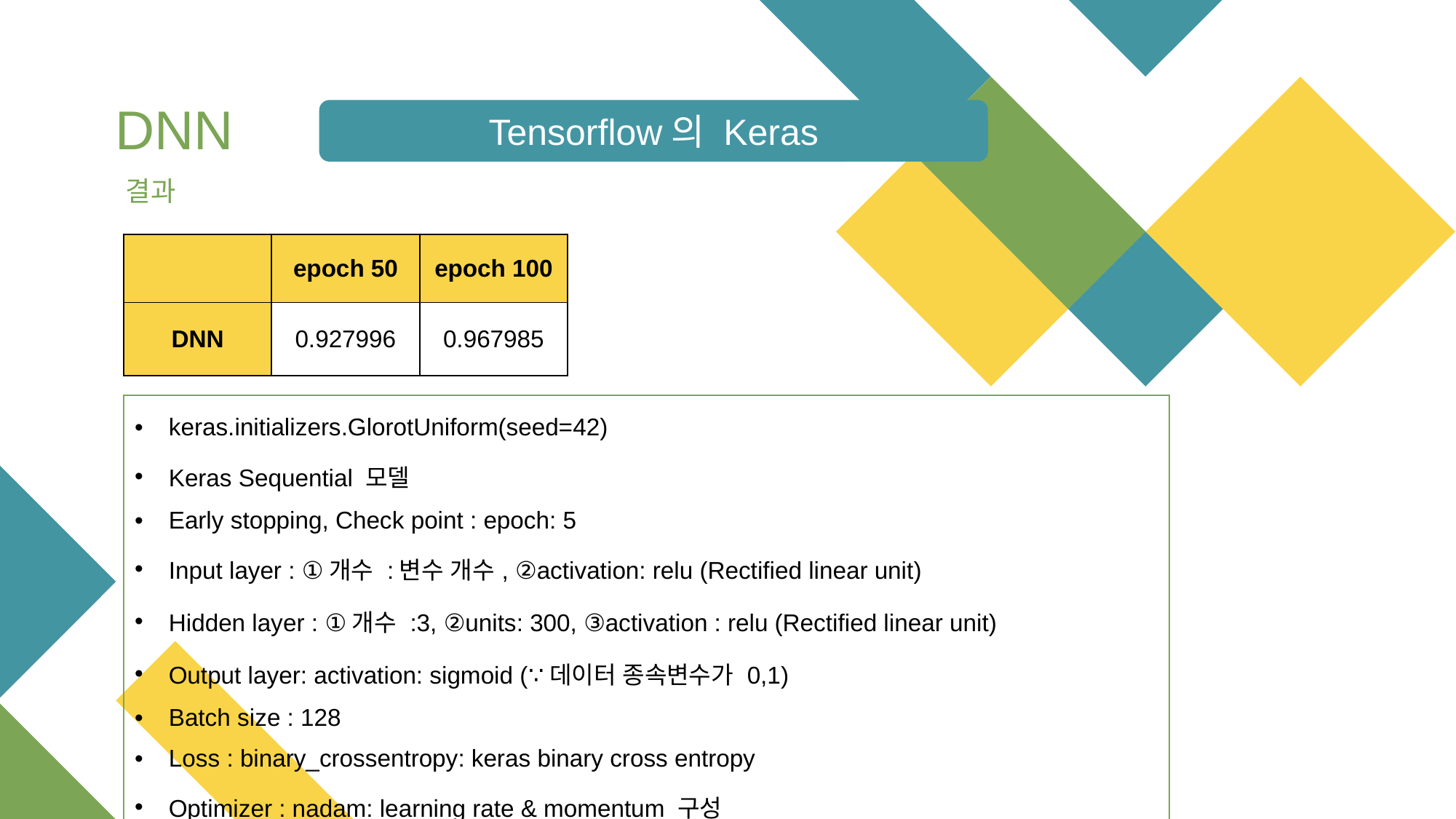

Tensorflow의 Keras
DNN
결과
|  | epoch 50 | epoch 100 |
| --- | --- | --- |
| DNN | 0.927996 | 0.967985 |
| keras.initializers.GlorotUniform(seed=42) Keras Sequential 모델 Early stopping, Check point : epoch: 5 Input layer : ①개수 :변수 개수, ②activation: relu (Rectified linear unit) Hidden layer : ①개수 :3, ②units: 300, ③activation : relu (Rectified linear unit) Output layer: activation: sigmoid (∵데이터 종속변수가 0,1) Batch size : 128 Loss : binary\_crossentropy: keras binary cross entropy Optimizer : nadam: learning rate & momentum 구성 |
| --- |